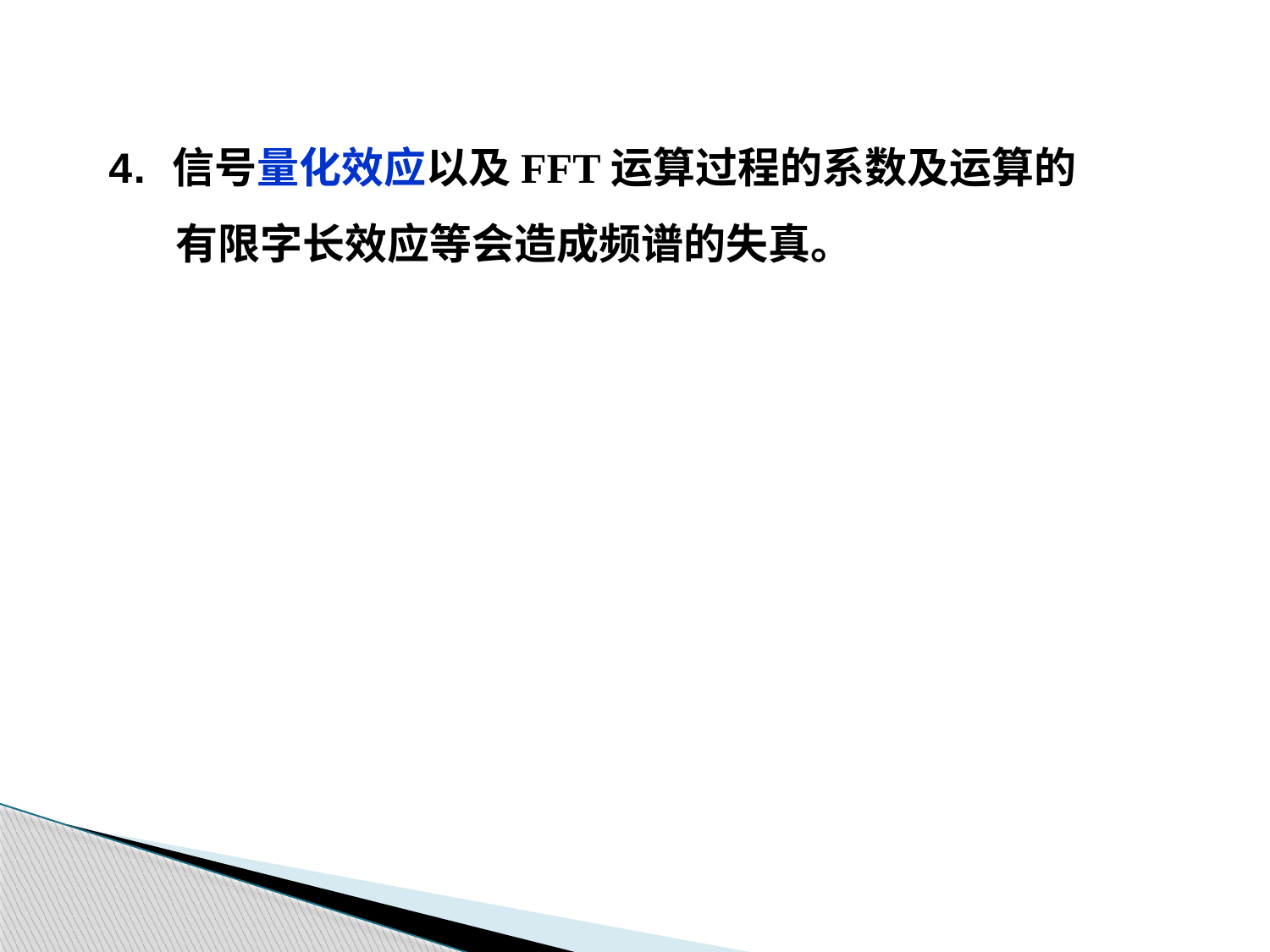

信号量化效应以及FFT运算过程的系数及运算的
      有限字长效应等会造成频谱的失真。